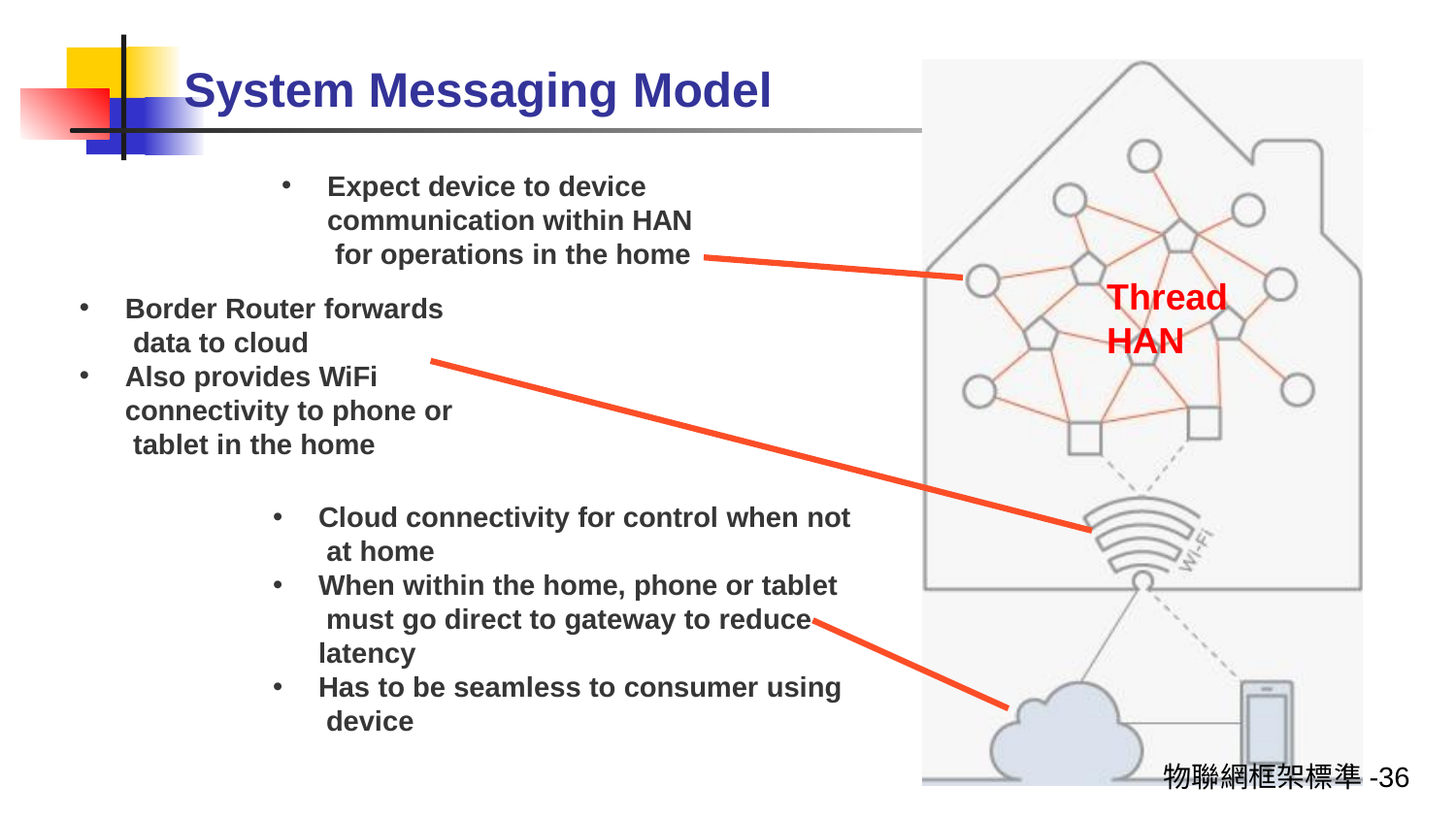

# System Messaging Model

Expect device to device  communication within HAN  for operations in the home

Thread
HAN
Border Router forwards  data to cloud
Also provides WiFi  connectivity to phone or  tablet in the home

Cloud connectivity for control when not  at home
When within the home, phone or tablet  must go direct to gateway to reduce  latency
Has to be seamless to consumer using  device

物聯網框架標準-36